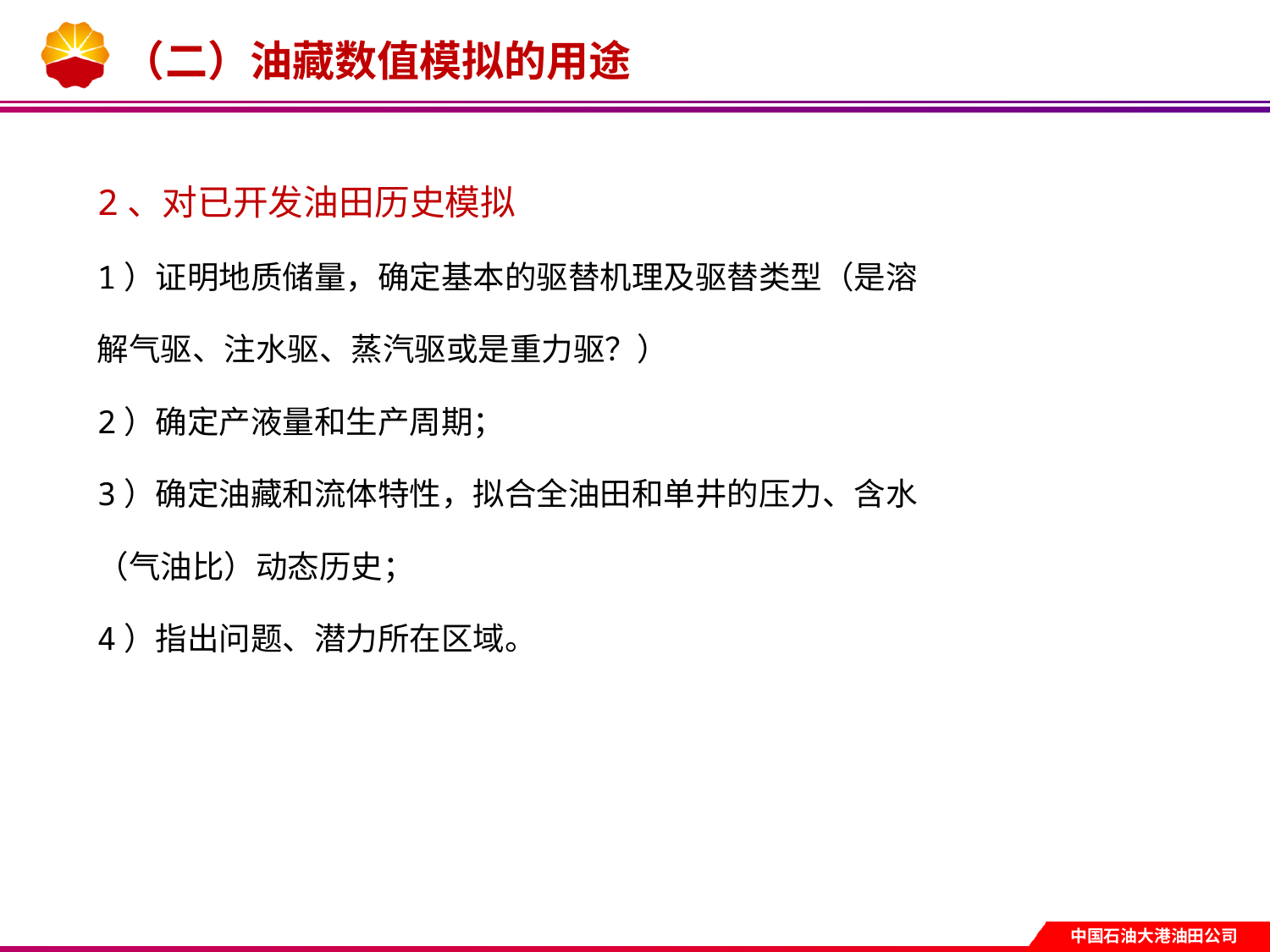

# （二）油藏数值模拟的用途
2、对已开发油田历史模拟
1）证明地质储量，确定基本的驱替机理及驱替类型（是溶解气驱、注水驱、蒸汽驱或是重力驱？）
2）确定产液量和生产周期；
3）确定油藏和流体特性，拟合全油田和单井的压力、含水（气油比）动态历史；
4）指出问题、潜力所在区域。